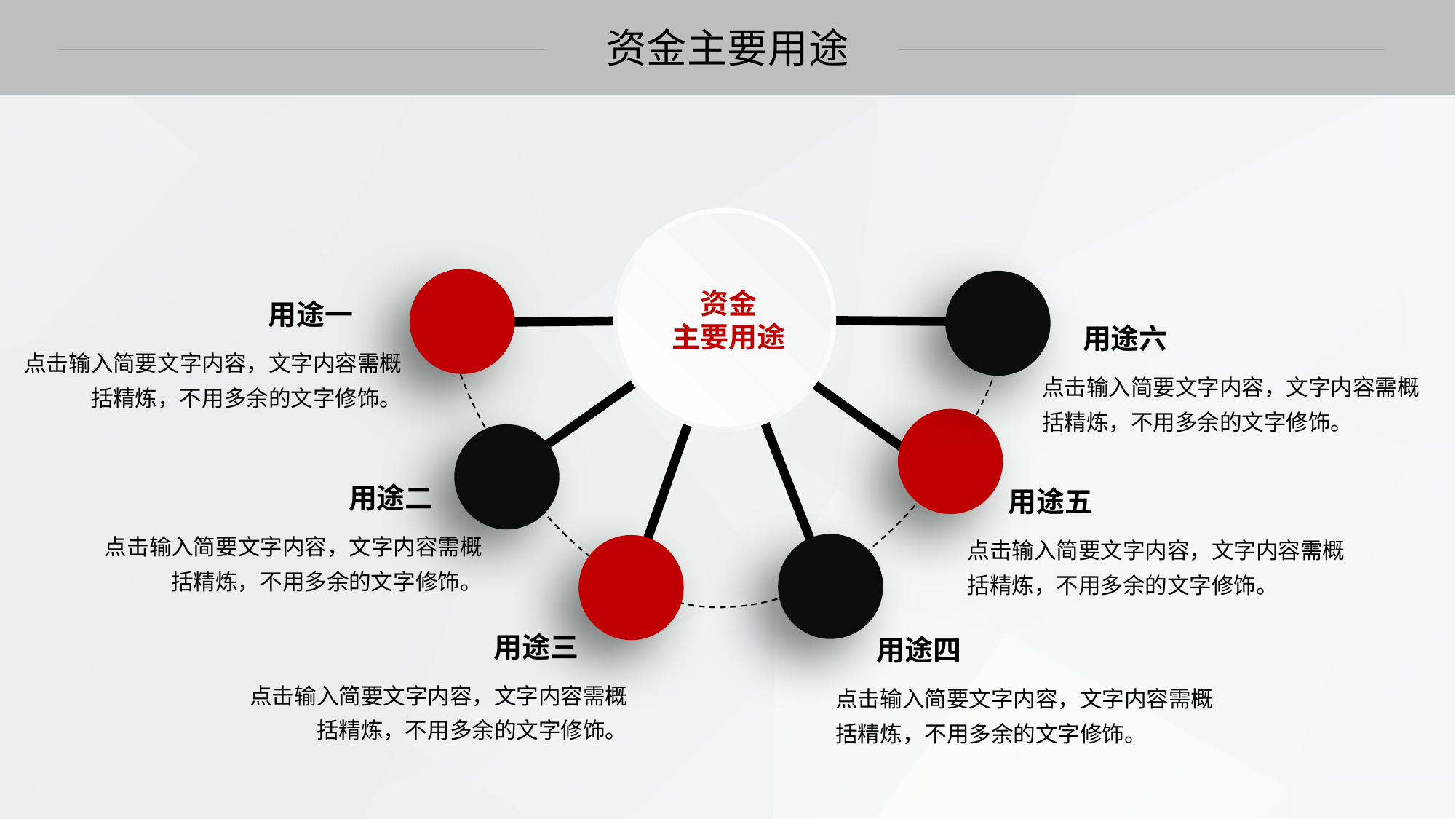

资金主要用途

资金
主要用途

用途一
用途六

点击输入简要文字内容，文字内容需概括精炼，不用多余的文字修饰。
点击输入简要文字内容，文字内容需概括精炼，不用多余的文字修饰。

用途二
用途五
点击输入简要文字内容，文字内容需概括精炼，不用多余的文字修饰。
点击输入简要文字内容，文字内容需概括精炼，不用多余的文字修饰。

用途三
用途四
点击输入简要文字内容，文字内容需概括精炼，不用多余的文字修饰。
点击输入简要文字内容，文字内容需概括精炼，不用多余的文字修饰。